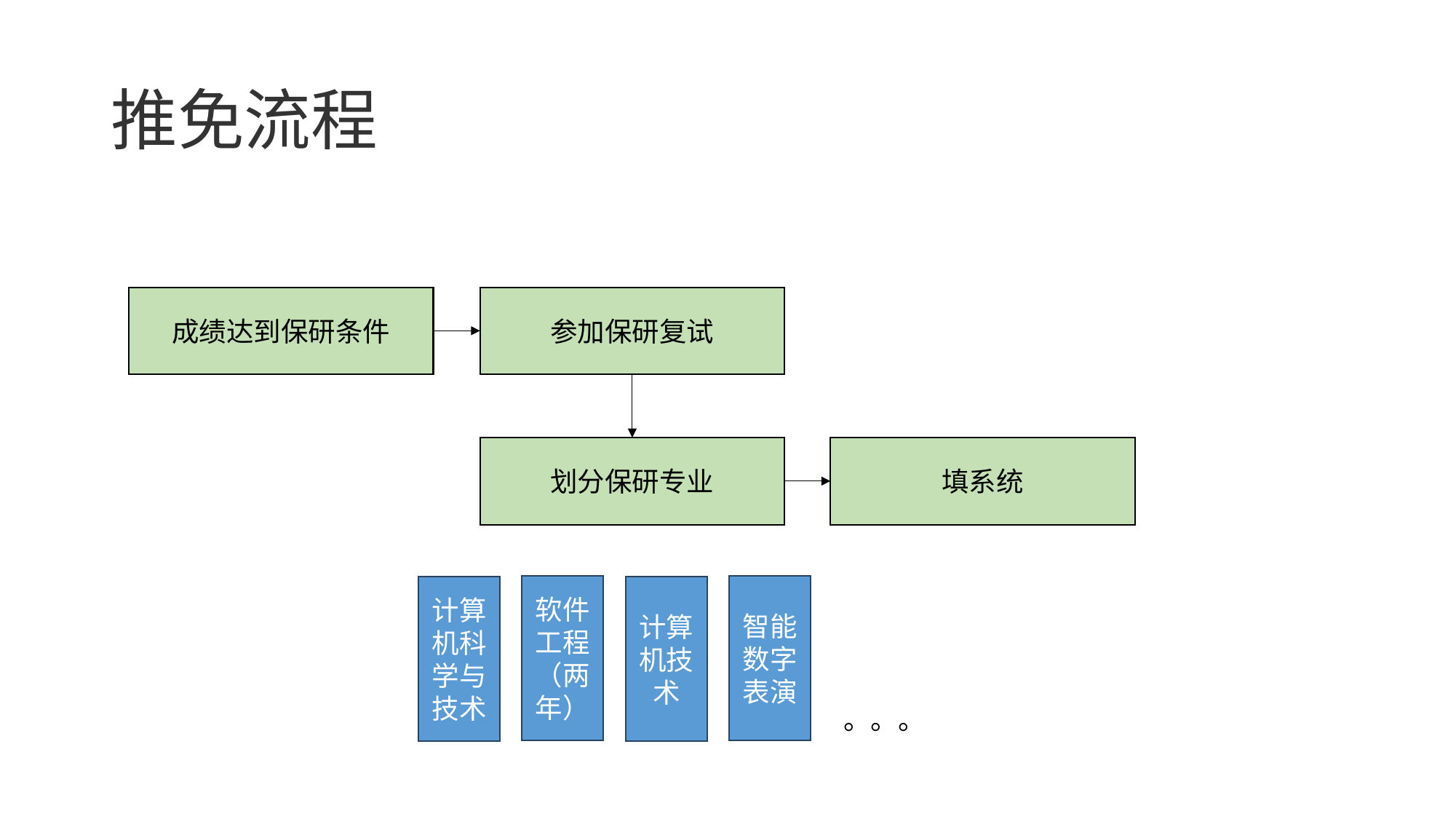

# 推免流程
参加保研复试
成绩达到保研条件
填系统
划分保研专业
软件工程（两年）
智能数字表演
计算机科学与技术
计算机技术
。。。